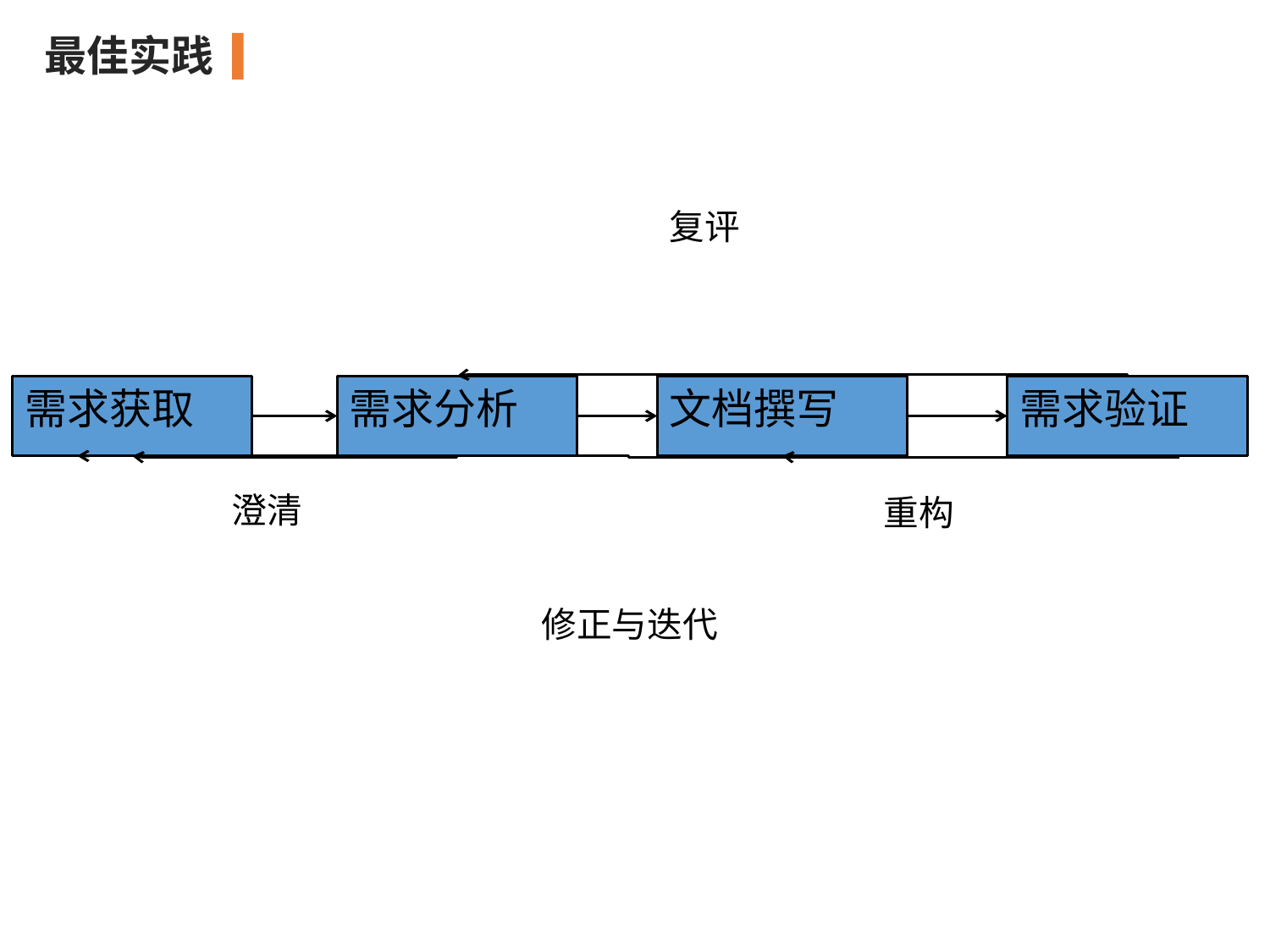

最佳实践

复评
需求获取
需求分析
文档撰写
需求验证
澄清
重构
修正与迭代